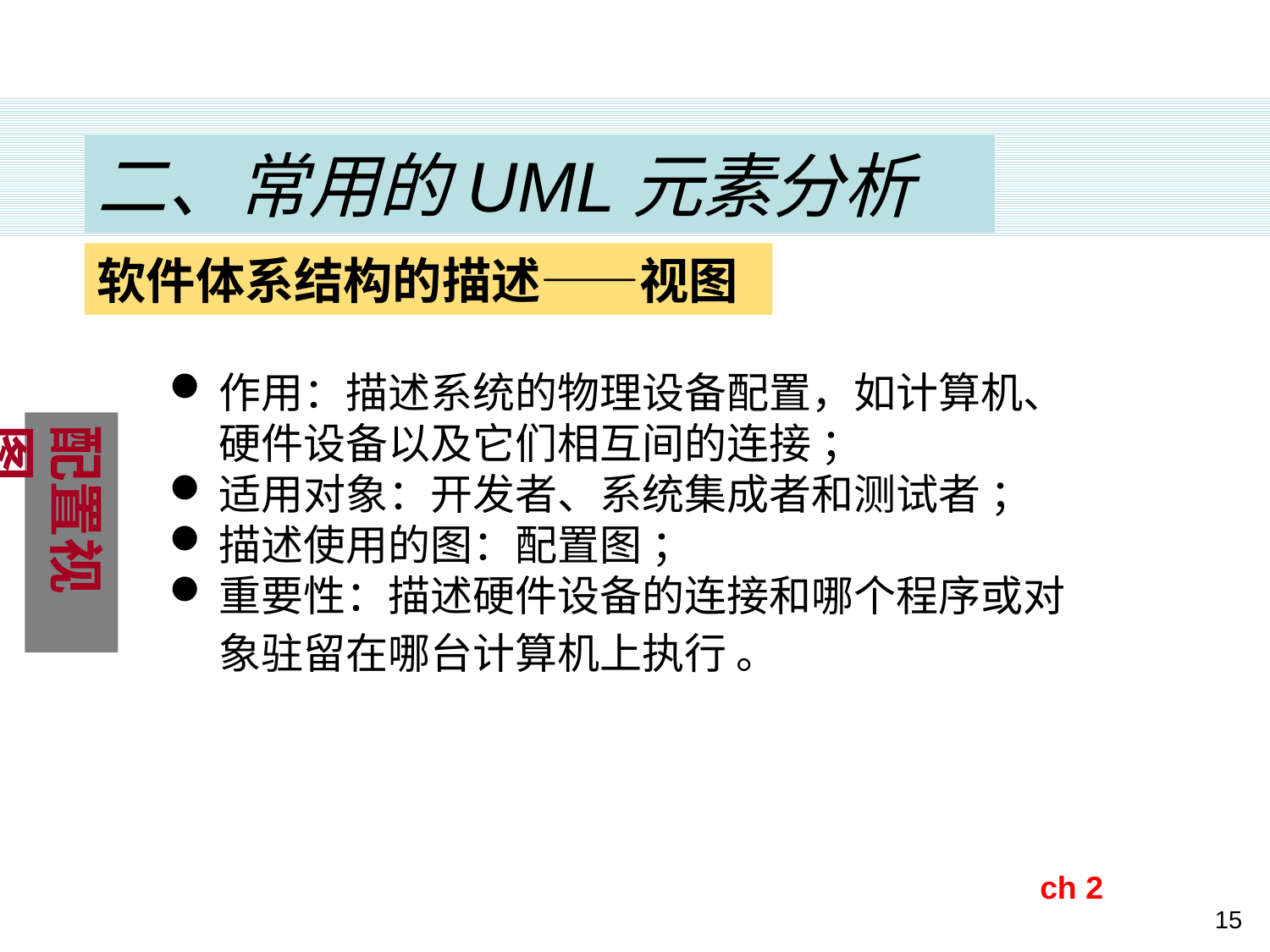

二、常用的UML元素分析
软件体系结构的描述——视图
作用：描述系统的物理设备配置，如计算机、硬件设备以及它们相互间的连接 ；
适用对象：开发者、系统集成者和测试者 ；
描述使用的图：配置图 ；
重要性：描述硬件设备的连接和哪个程序或对象驻留在哪台计算机上执行 。
配置视图
ch 2
15